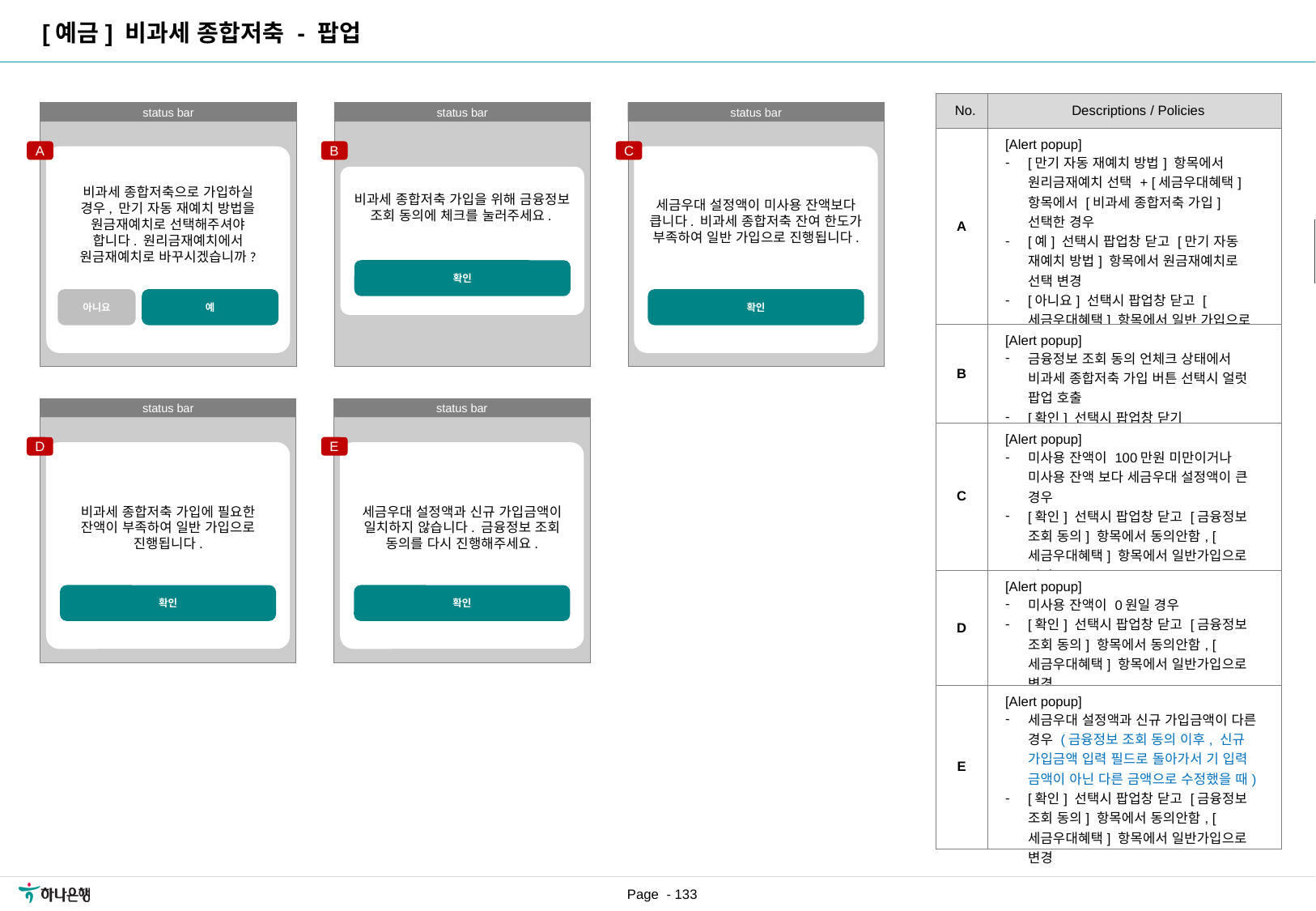

[예금] 비과세 종합저축 - 팝업
[수정요약] 2023.06.26
- 비과세 종합저축 가입 항목 Description 수정 및 얼럿 팝업 추가
- 비과세 종합저축 가입시 만기 자동 재예치 방법에서 원리금재예치 선택 불가 내용 추가
| No. | Descriptions / Policies |
| --- | --- |
| A | [Alert popup] [만기 자동 재예치 방법] 항목에서 원리금재예치 선택 + [세금우대혜택] 항목에서 [비과세 종합저축 가입] 선택한 경우 [예] 선택시 팝업창 닫고 [만기 자동 재예치 방법] 항목에서 원금재예치로 선택 변경 [아니요] 선택시 팝업창 닫고 [세금우대혜택] 항목에서 일반 가입으로 선택 변경 |
| B | [Alert popup] 금융정보 조회 동의 언체크 상태에서 비과세 종합저축 가입 버튼 선택시 얼럿 팝업 호출 [확인] 선택시 팝업창 닫기 |
| C | [Alert popup] 미사용 잔액이 100만원 미만이거나 미사용 잔액 보다 세금우대 설정액이 큰 경우 [확인] 선택시 팝업창 닫고 [금융정보 조회 동의] 항목에서 동의안함, [세금우대혜택] 항목에서 일반가입으로 변경 |
| D | [Alert popup] 미사용 잔액이 0원일 경우 [확인] 선택시 팝업창 닫고 [금융정보 조회 동의] 항목에서 동의안함, [세금우대혜택] 항목에서 일반가입으로 변경 |
| E | [Alert popup] 세금우대 설정액과 신규 가입금액이 다른 경우 (금융정보 조회 동의 이후, 신규 가입금액 입력 필드로 돌아가서 기 입력 금액이 아닌 다른 금액으로 수정했을 때) [확인] 선택시 팝업창 닫고 [금융정보 조회 동의] 항목에서 동의안함, [세금우대혜택] 항목에서 일반가입으로 변경 |

status bar

비과세 종합저축 가입을 위해 금융정보 조회 동의에 체크를 눌러주세요.
확인

status bar

세금우대 설정액이 미사용 잔액보다 큽니다. 비과세 종합저축 잔여 한도가 부족하여 일반 가입으로 진행됩니다.
확인
status bar

A
B
C

비과세 종합저축으로 가입하실 경우, 만기 자동 재예치 방법을 원금재예치로 선택해주셔야 합니다. 원리금재예치에서 원금재예치로 바꾸시겠습니까?
[수정요약] 2023.07.19
[B] 추가
아니요
예

status bar

세금우대 설정액과 신규 가입금액이 일치하지 않습니다. 금융정보 조회 동의를 다시 진행해주세요.
확인
status bar

D
E

비과세 종합저축 가입에 필요한
잔액이 부족하여 일반 가입으로 진행됩니다.
확인